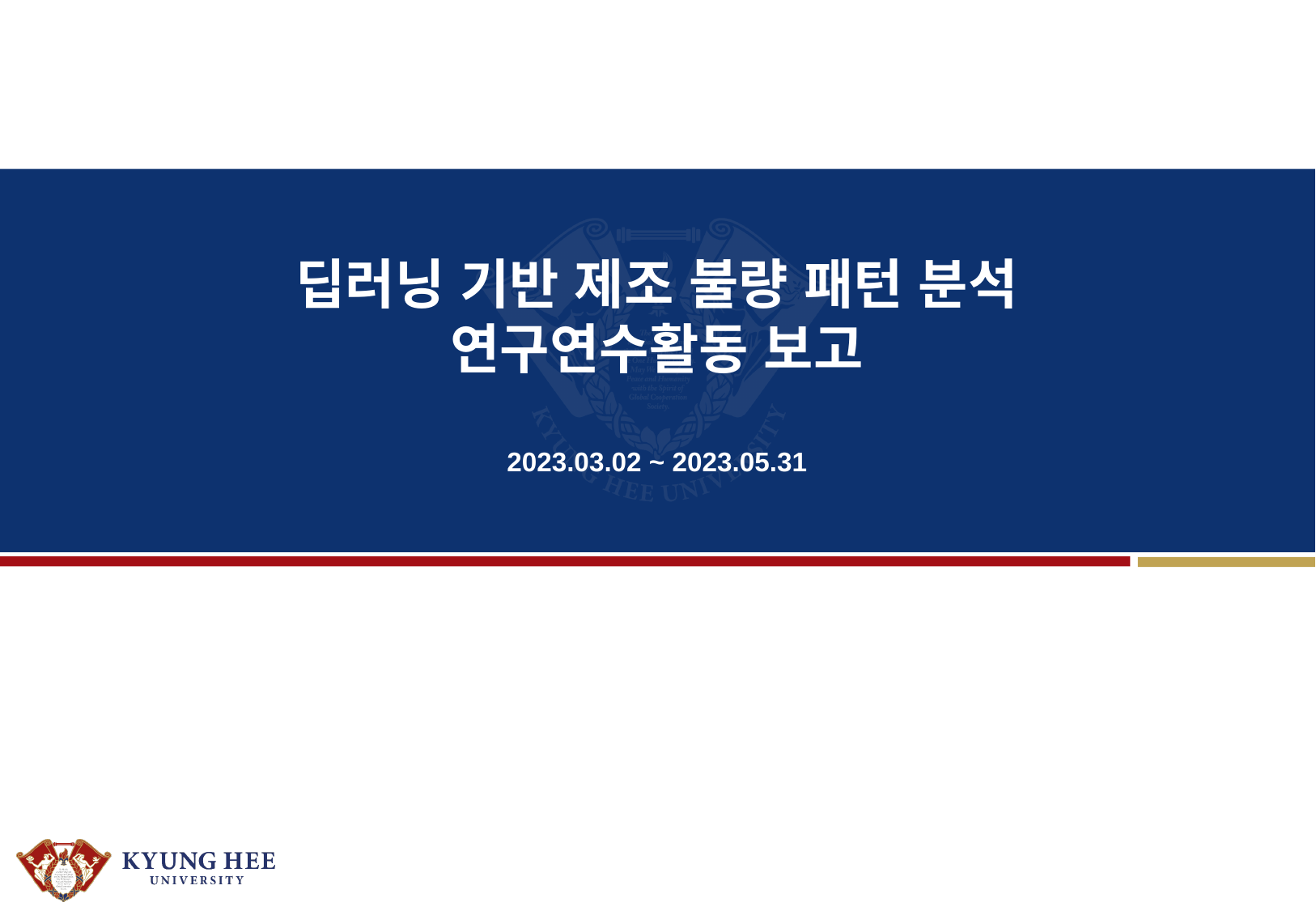

딥러닝 기반 제조 불량 패턴 분석
연구연수활동 보고

2023.03.02 ~ 2023.05.31